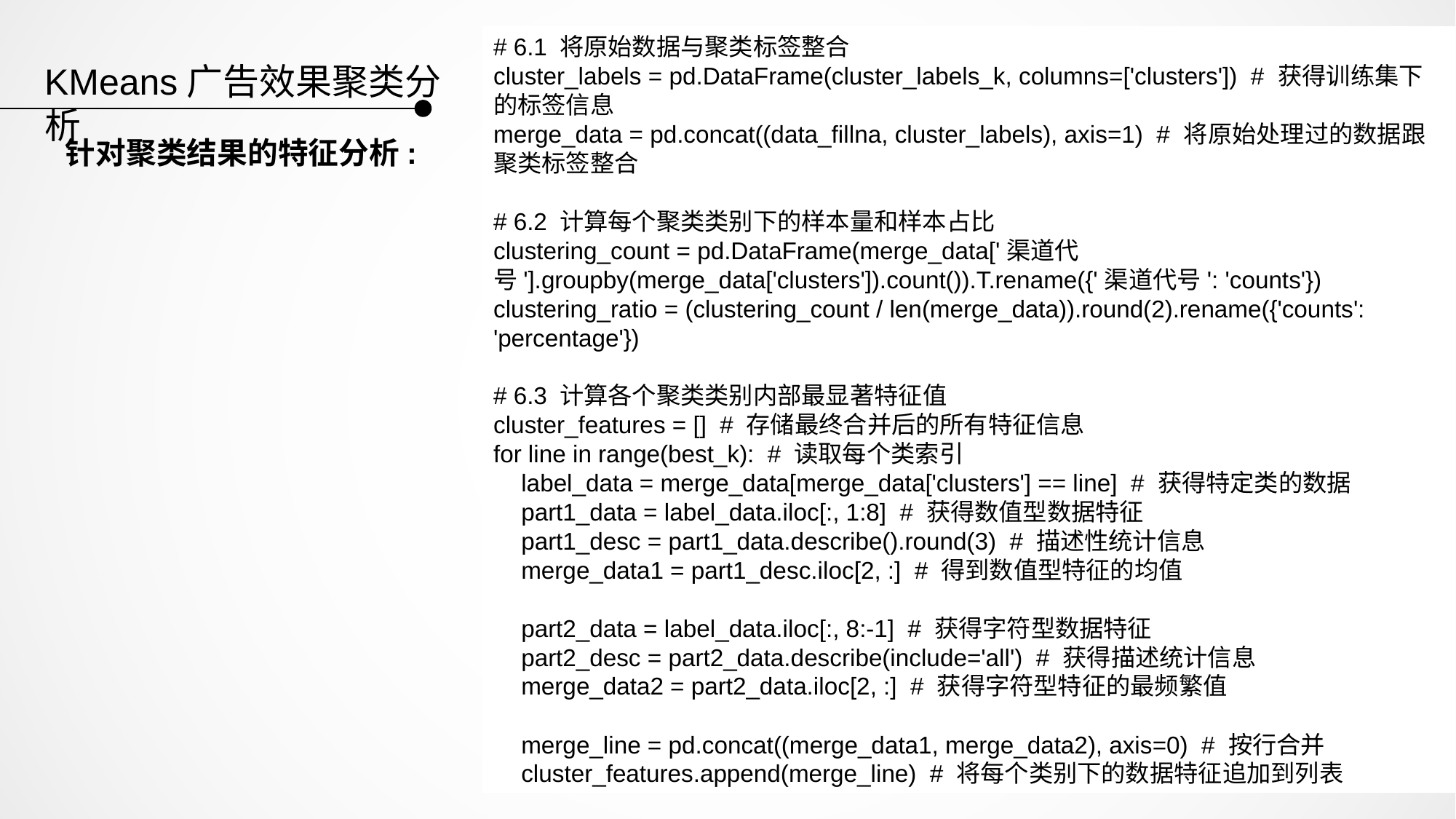

# 6.1 将原始数据与聚类标签整合 cluster_labels = pd.DataFrame(cluster_labels_k, columns=['clusters'])  # 获得训练集下的标签信息 merge_data = pd.concat((data_fillna, cluster_labels), axis=1)  # 将原始处理过的数据跟聚类标签整合 # 6.2 计算每个聚类类别下的样本量和样本占比 clustering_count = pd.DataFrame(merge_data['渠道代号'].groupby(merge_data['clusters']).count()).T.rename({'渠道代号': 'counts'}) clustering_ratio = (clustering_count / len(merge_data)).round(2).rename({'counts': 'percentage'}) # 6.3 计算各个聚类类别内部最显著特征值 cluster_features = []  # 存储最终合并后的所有特征信息 for line in range(best_k):  # 读取每个类索引 label_data = merge_data[merge_data['clusters'] == line]  # 获得特定类的数据 part1_data = label_data.iloc[:, 1:8]  # 获得数值型数据特征 part1_desc = part1_data.describe().round(3)  # 描述性统计信息 merge_data1 = part1_desc.iloc[2, :]  # 得到数值型特征的均值 part2_data = label_data.iloc[:, 8:-1]  # 获得字符型数据特征 part2_desc = part2_data.describe(include='all')  # 获得描述统计信息 merge_data2 = part2_data.iloc[2, :]  # 获得字符型特征的最频繁值 merge_line = pd.concat((merge_data1, merge_data2), axis=0)  # 按行合并 cluster_features.append(merge_line)  # 将每个类别下的数据特征追加到列表
KMeans广告效果聚类分析

针对聚类结果的特征分析: